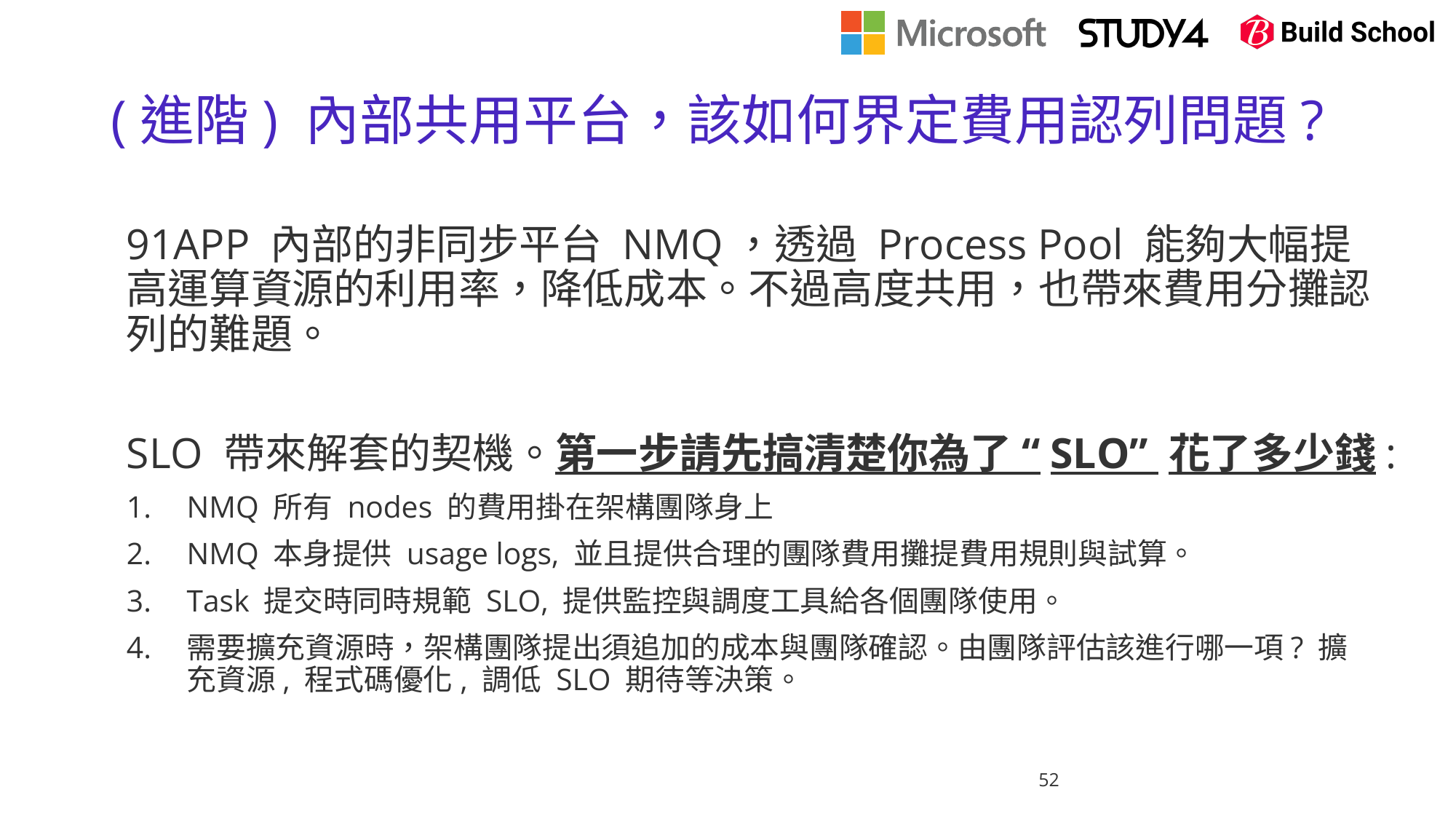

# (進階) 內部共用平台，該如何界定費用認列問題?
91APP 內部的非同步平台 NMQ，透過 Process Pool 能夠大幅提高運算資源的利用率，降低成本。不過高度共用，也帶來費用分攤認列的難題。

SLO 帶來解套的契機。第一步請先搞清楚你為了 “SLO” 花了多少錢:
NMQ 所有 nodes 的費用掛在架構團隊身上
NMQ 本身提供 usage logs, 並且提供合理的團隊費用攤提費用規則與試算。
Task 提交時同時規範 SLO, 提供監控與調度工具給各個團隊使用。
需要擴充資源時，架構團隊提出須追加的成本與團隊確認。由團隊評估該進行哪一項? 擴充資源, 程式碼優化, 調低 SLO 期待等決策。
52